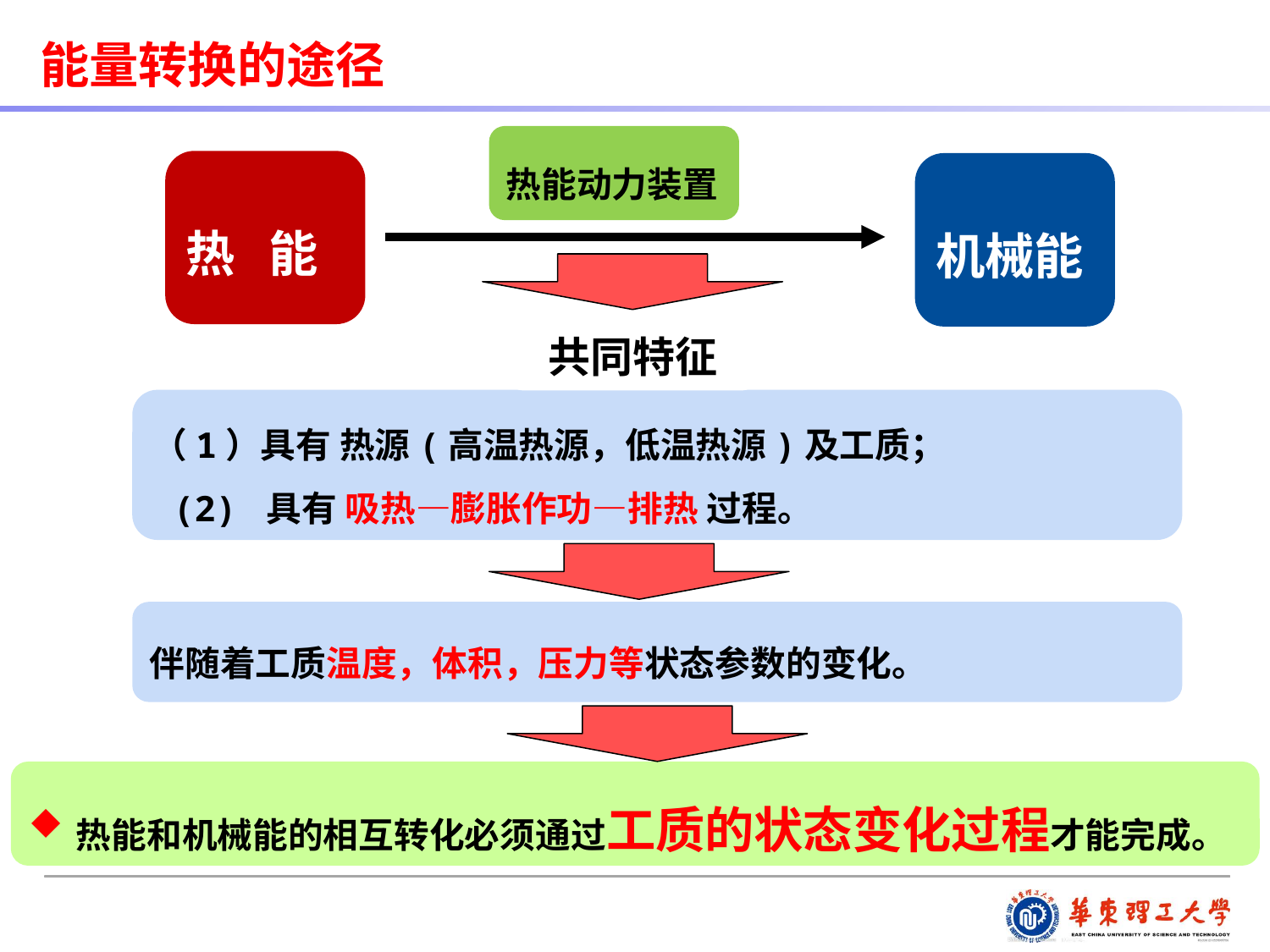

能量转换的途径
热能动力装置
热   能
机械能

共同特征
（1）具有 热源(高温热源，低温热源)及工质；
 (2) 具有 吸热—膨胀作功—排热 过程。

伴随着工质温度，体积，压力等状态参数的变化。

热能和机械能的相互转化必须通过工质的状态变化过程才能完成。